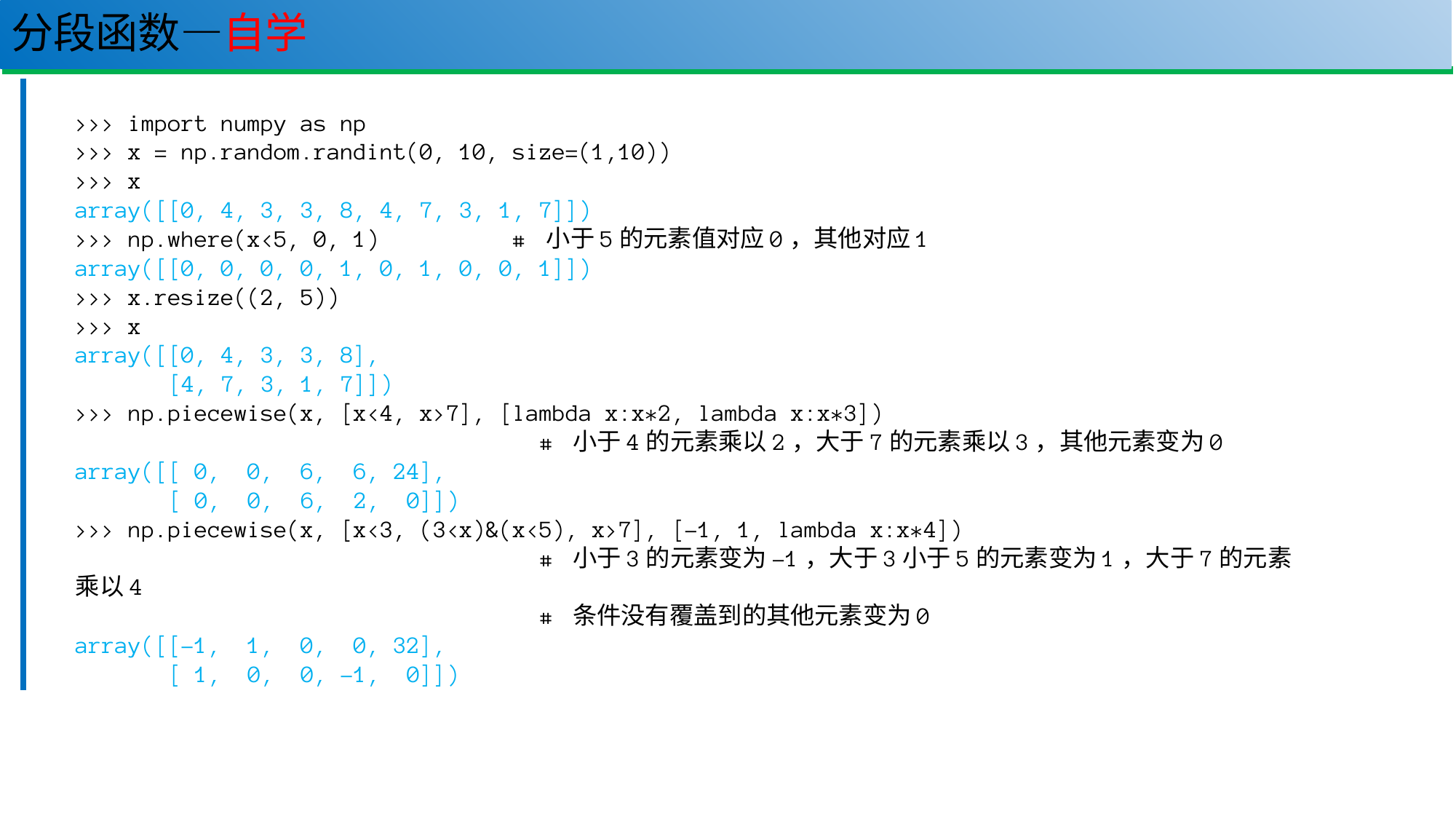

# 分段函数—自学
111
>>> import numpy as np
>>> x = np.random.randint(0, 10, size=(1,10))
>>> x
array([[0, 4, 3, 3, 8, 4, 7, 3, 1, 7]])
>>> np.where(x<5, 0, 1)          # 小于5的元素值对应0，其他对应1
array([[0, 0, 0, 0, 1, 0, 1, 0, 0, 1]])
>>> x.resize((2, 5))
>>> x
array([[0, 4, 3, 3, 8],
       [4, 7, 3, 1, 7]])
>>> np.piecewise(x, [x<4, x>7], [lambda x:x*2, lambda x:x*3])
                                   # 小于4的元素乘以2，大于7的元素乘以3，其他元素变为0
array([[ 0,  0,  6,  6, 24],
       [ 0,  0,  6,  2,  0]])
>>> np.piecewise(x, [x<3, (3<x)&(x<5), x>7], [-1, 1, lambda x:x*4])
                                   # 小于3的元素变为-1，大于3小于5的元素变为1，大于7的元素乘以4
                                   # 条件没有覆盖到的其他元素变为0
array([[-1,  1,  0,  0, 32],
       [ 1,  0,  0, -1,  0]])